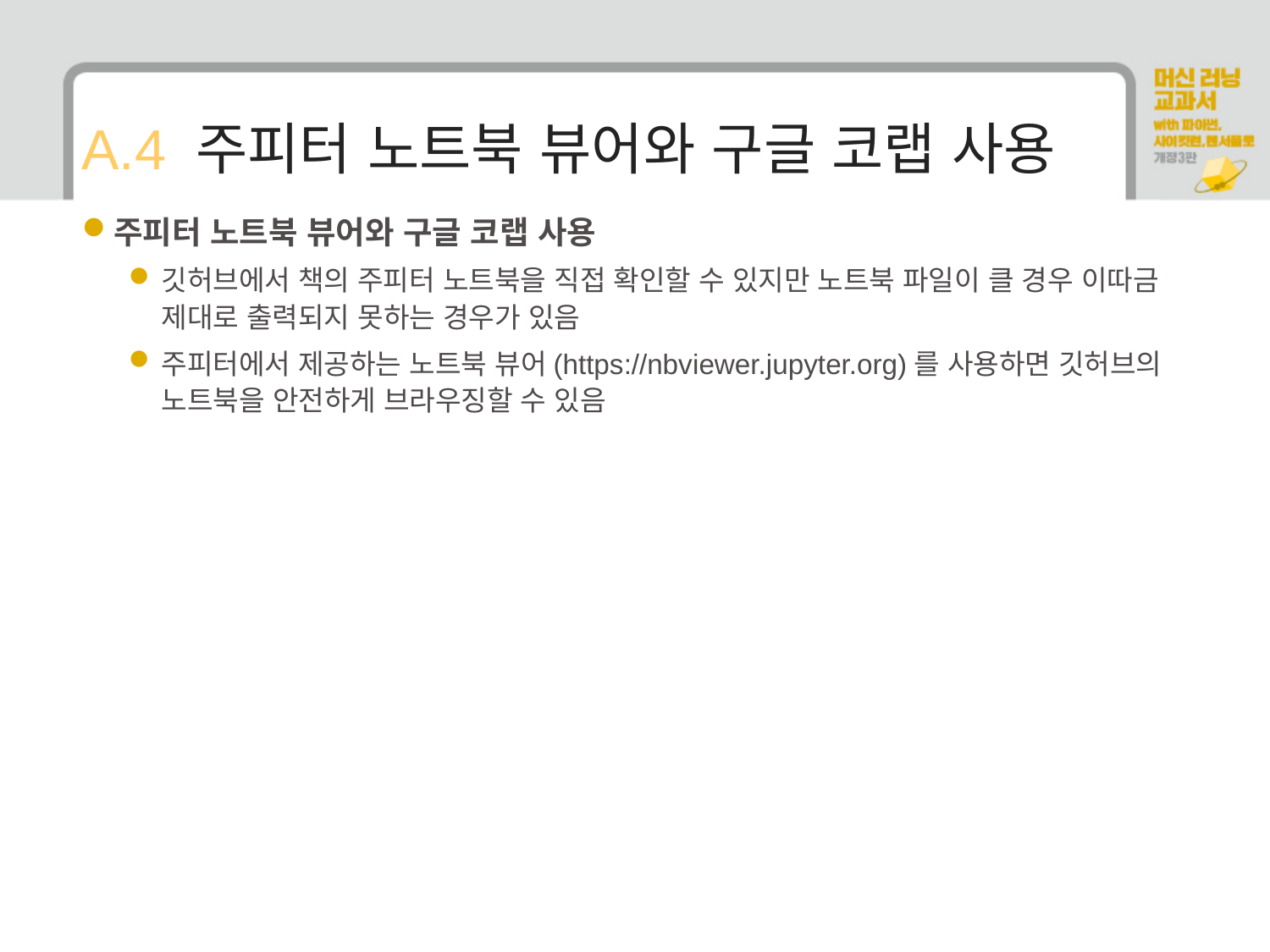

# A.4 주피터 노트북 뷰어와 구글 코랩 사용
주피터 노트북 뷰어와 구글 코랩 사용
깃허브에서 책의 주피터 노트북을 직접 확인할 수 있지만 노트북 파일이 클 경우 이따금 제대로 출력되지 못하는 경우가 있음
주피터에서 제공하는 노트북 뷰어(https://nbviewer.jupyter.org)를 사용하면 깃허브의 노트북을 안전하게 브라우징할 수 있음